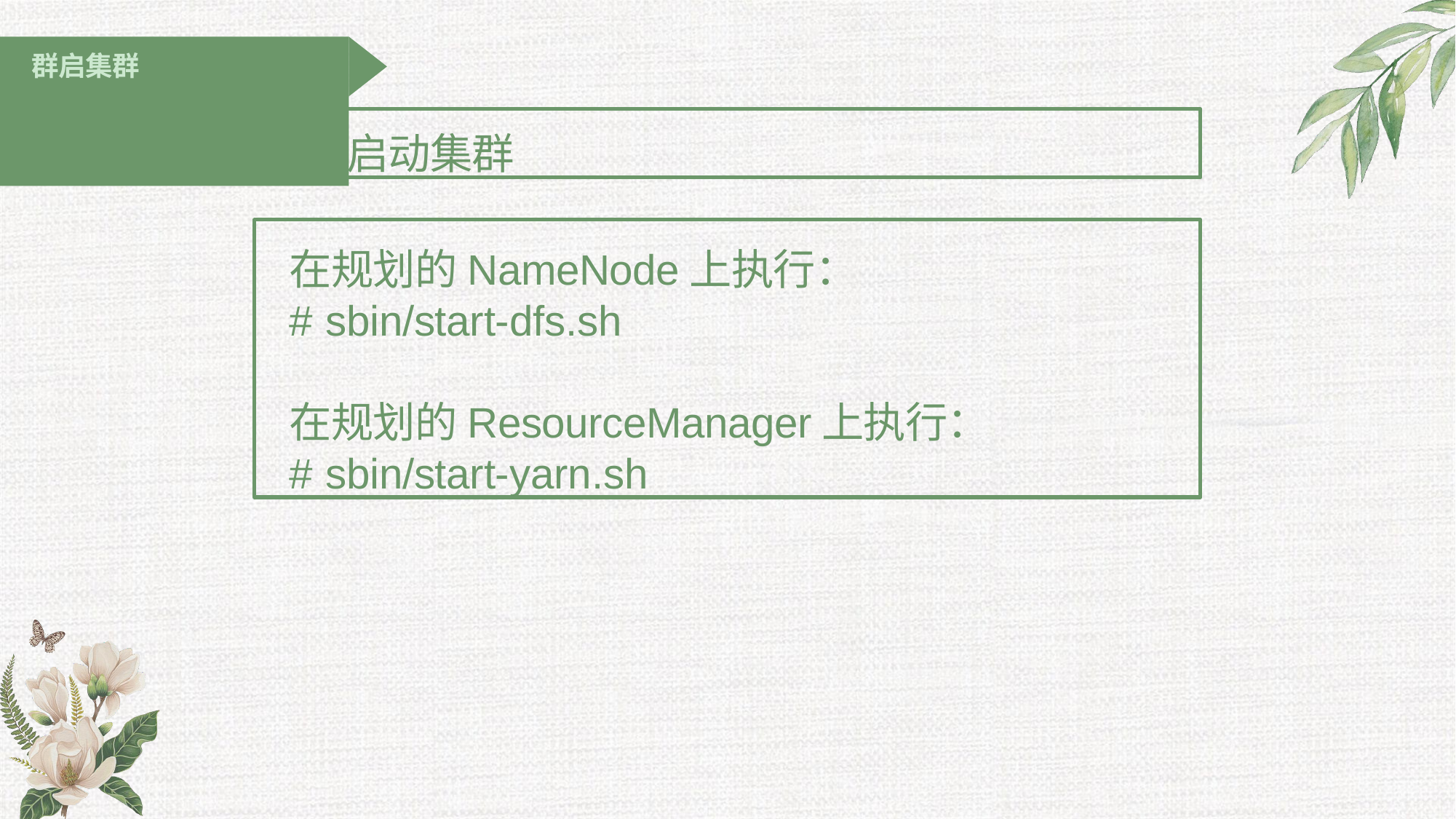

# 群启集群
2. 启动集群
在规划的NameNode上执行：
# sbin/start-dfs.sh
在规划的ResourceManager上执行：
# sbin/start-yarn.sh